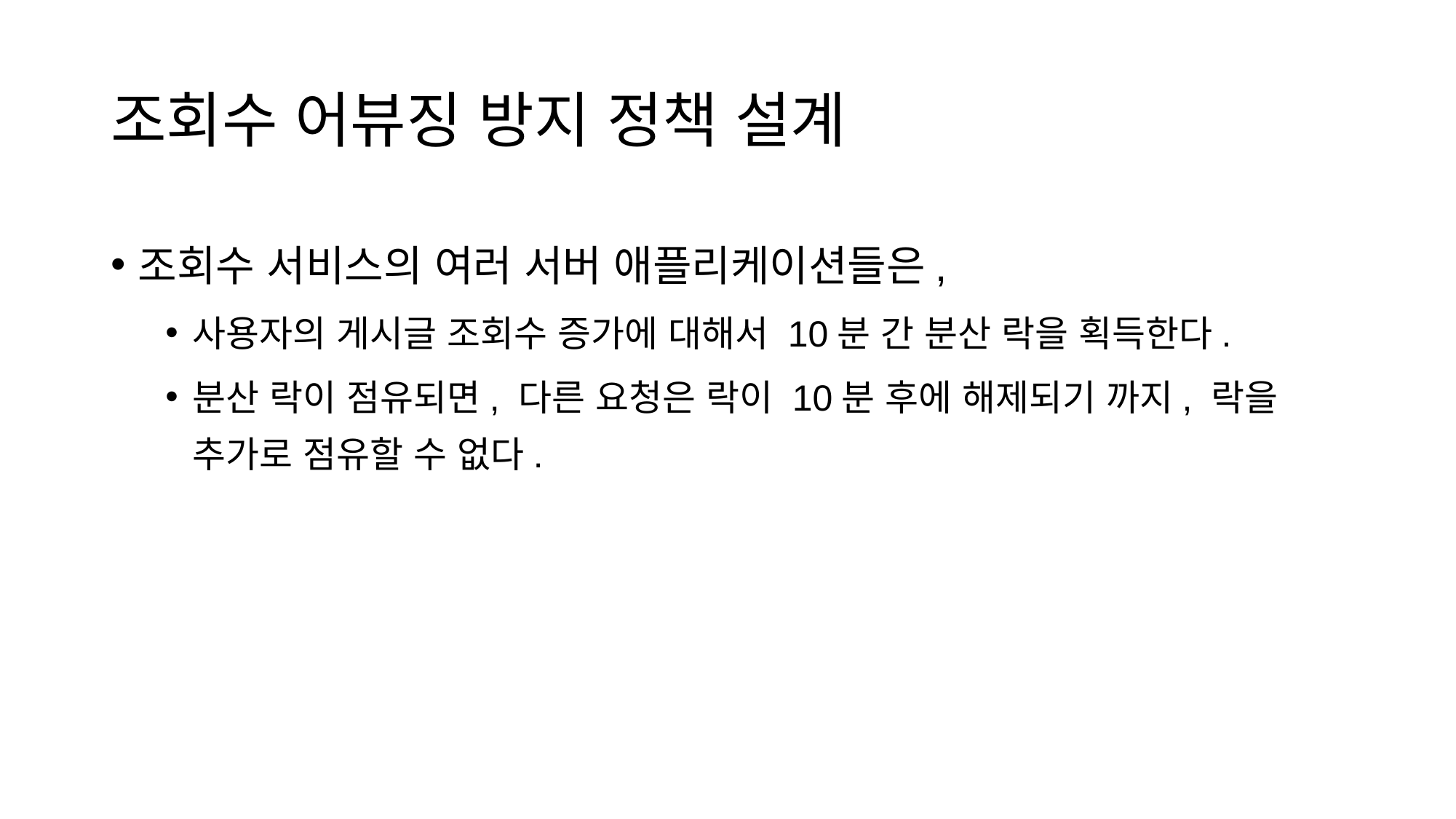

# 조회수 어뷰징 방지 정책 설계
조회수 서비스의 여러 서버 애플리케이션들은,
사용자의 게시글 조회수 증가에 대해서 10분 간 분산 락을 획득한다.
분산 락이 점유되면, 다른 요청은 락이 10분 후에 해제되기 까지, 락을 추가로 점유할 수 없다.